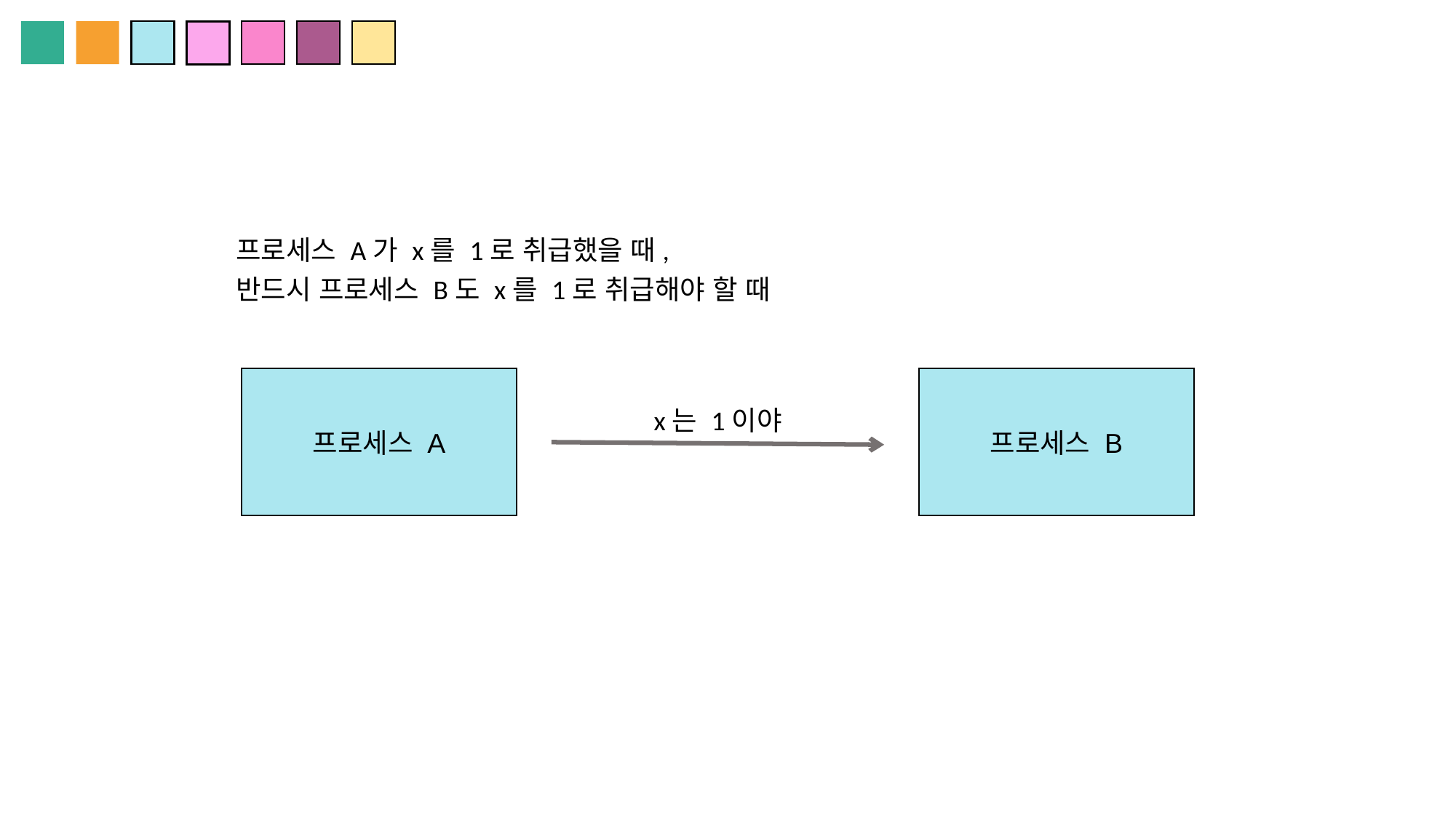

프로세스 A가 x를 1로 취급했을 때,
반드시 프로세스 B도 x를 1로 취급해야 할 때
프로세스 A
프로세스 B
x는 1이야